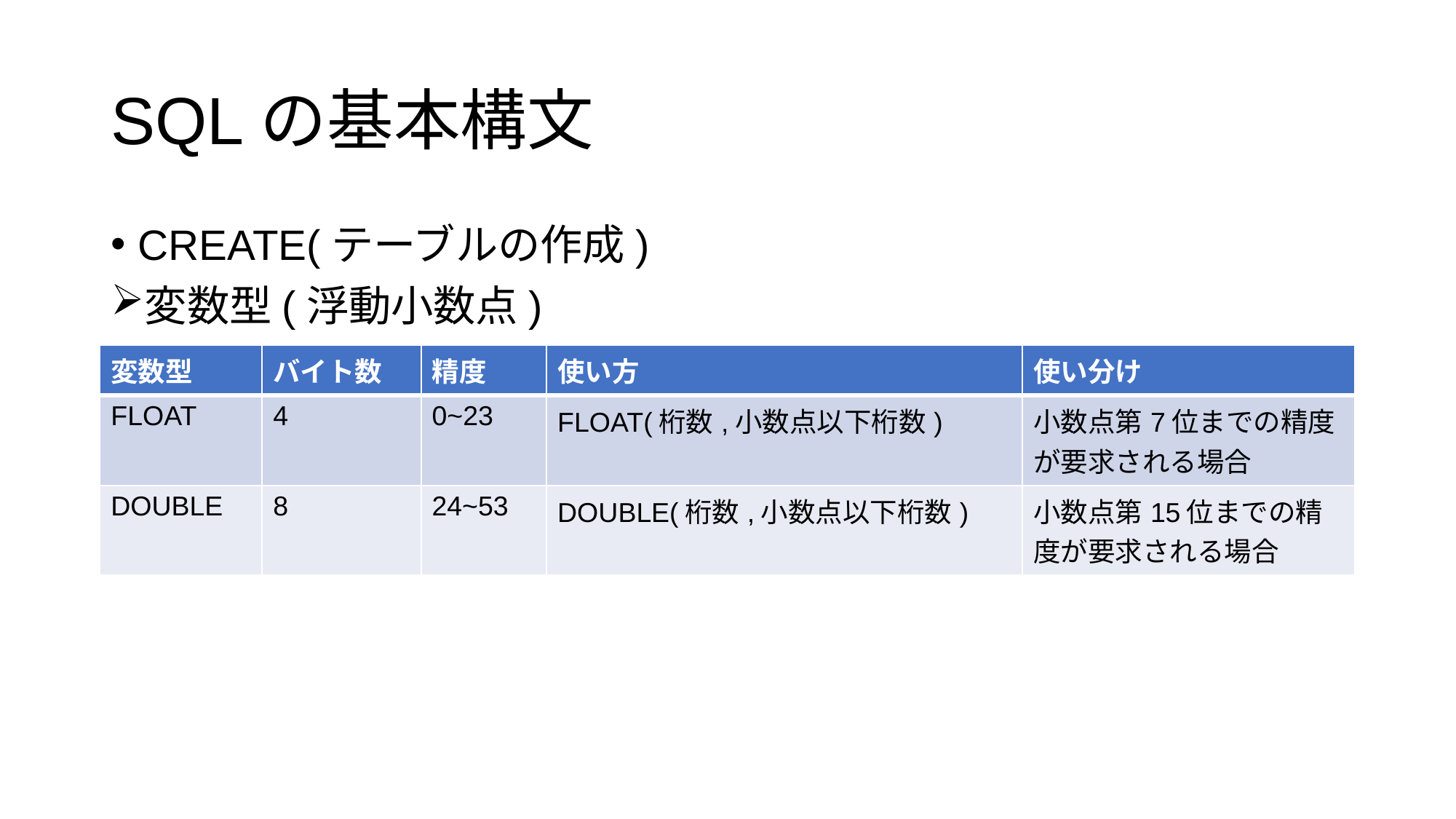

# SQLの基本構文
CREATE(テーブルの作成)
変数型(浮動小数点)
| 変数型 | バイト数 | 精度 | 使い方 | 使い分け |
| --- | --- | --- | --- | --- |
| FLOAT | 4 | 0~23 | FLOAT(桁数,小数点以下桁数) | 小数点第7位までの精度が要求される場合 |
| DOUBLE | 8 | 24~53 | DOUBLE(桁数,小数点以下桁数) | 小数点第15位までの精度が要求される場合 |